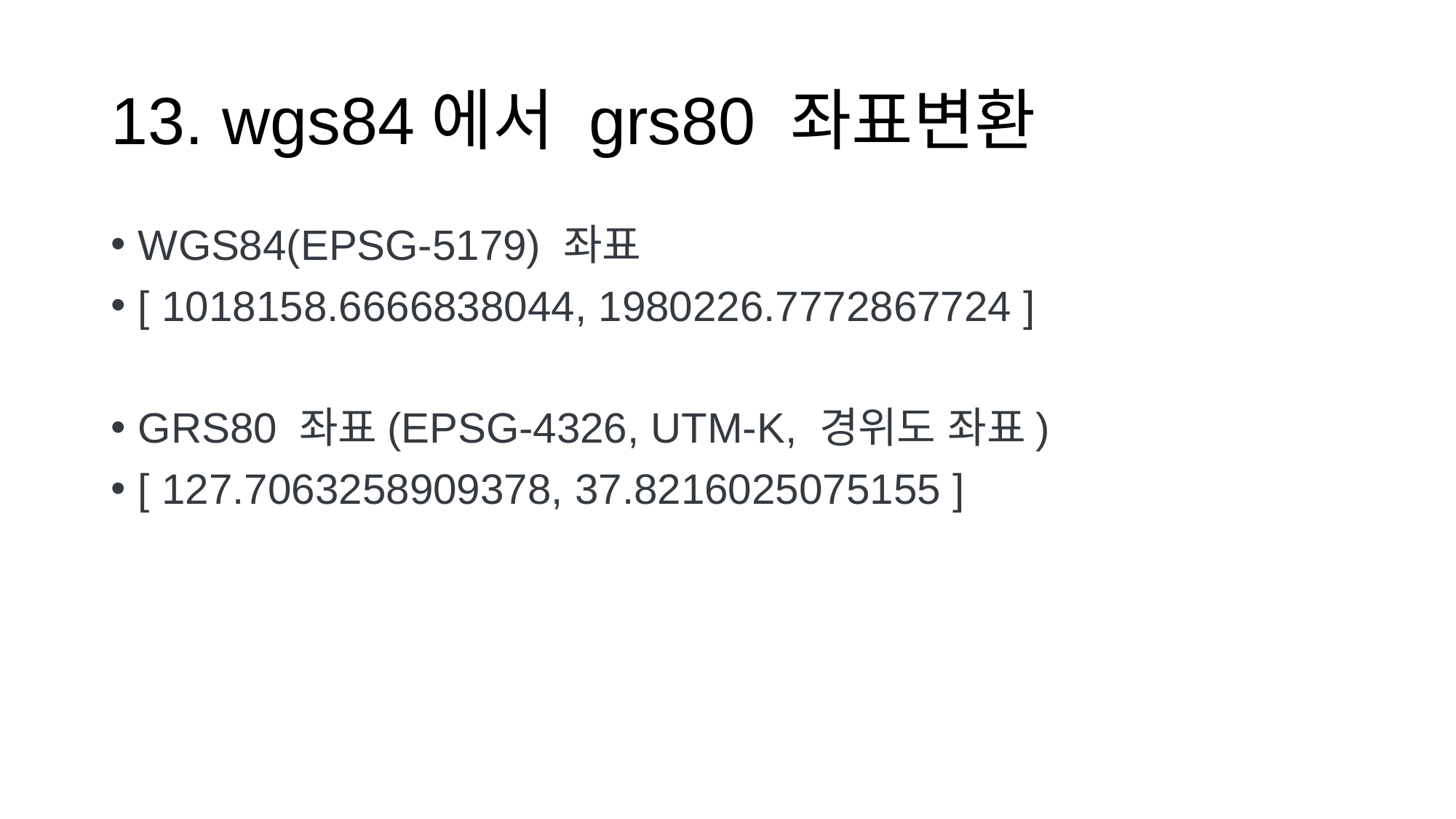

# 13. wgs84에서 grs80 좌표변환
WGS84(EPSG-5179) 좌표
[ 1018158.6666838044, 1980226.7772867724 ]

GRS80 좌표(EPSG-4326, UTM-K, 경위도 좌표)
[ 127.7063258909378, 37.8216025075155 ]